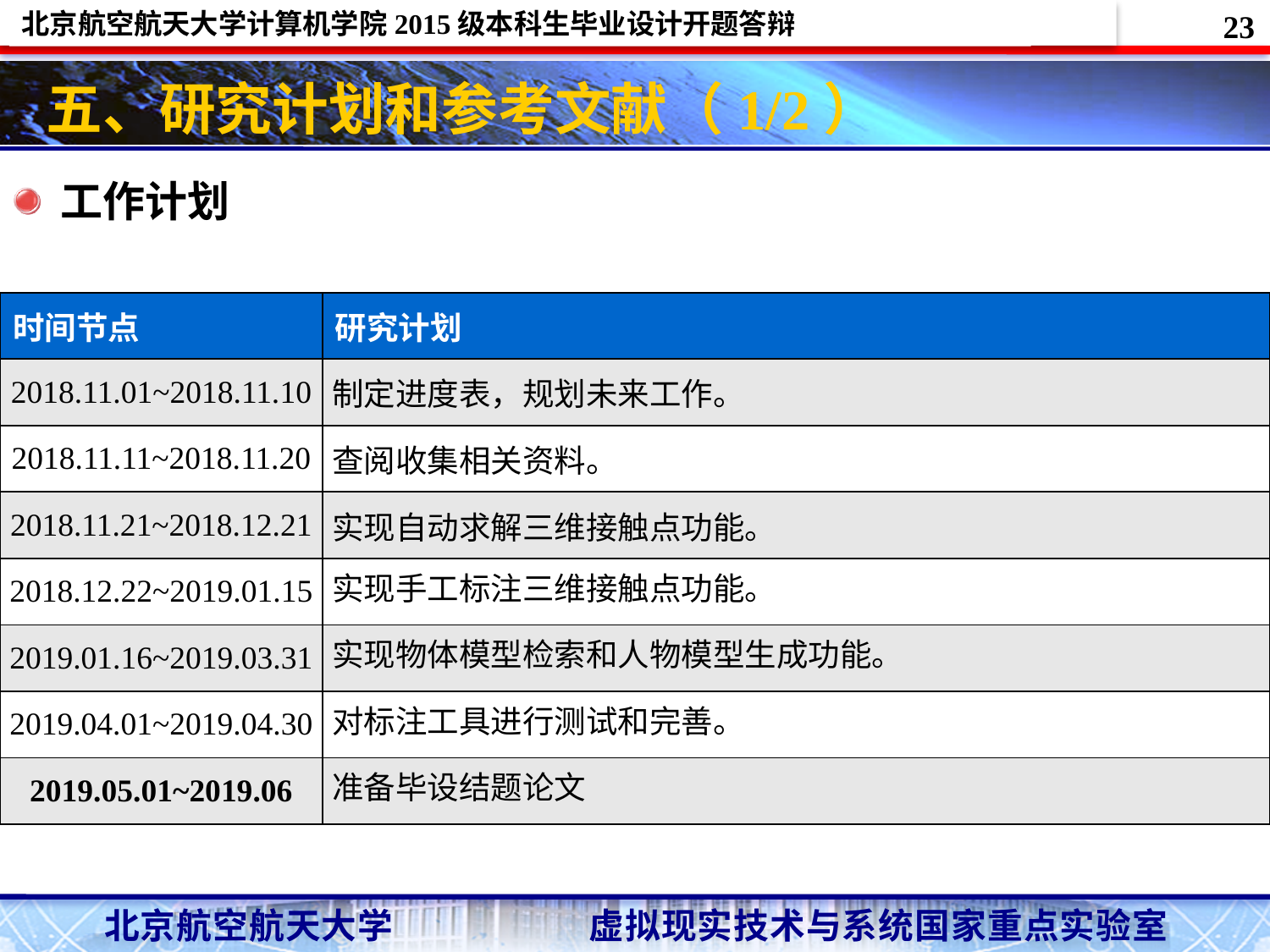

23
# 五、研究计划和参考文献（1/2）
工作计划
| 时间节点 | 研究计划 |
| --- | --- |
| 2018.11.01~2018.11.10 | 制定进度表，规划未来工作。 |
| 2018.11.11~2018.11.20 | 查阅收集相关资料。 |
| 2018.11.21~2018.12.21 | 实现自动求解三维接触点功能。 |
| 2018.12.22~2019.01.15 | 实现手工标注三维接触点功能。 |
| 2019.01.16~2019.03.31 | 实现物体模型检索和人物模型生成功能。 |
| 2019.04.01~2019.04.30 | 对标注工具进行测试和完善。 |
| 2019.05.01~2019.06 | 准备毕设结题论文 |